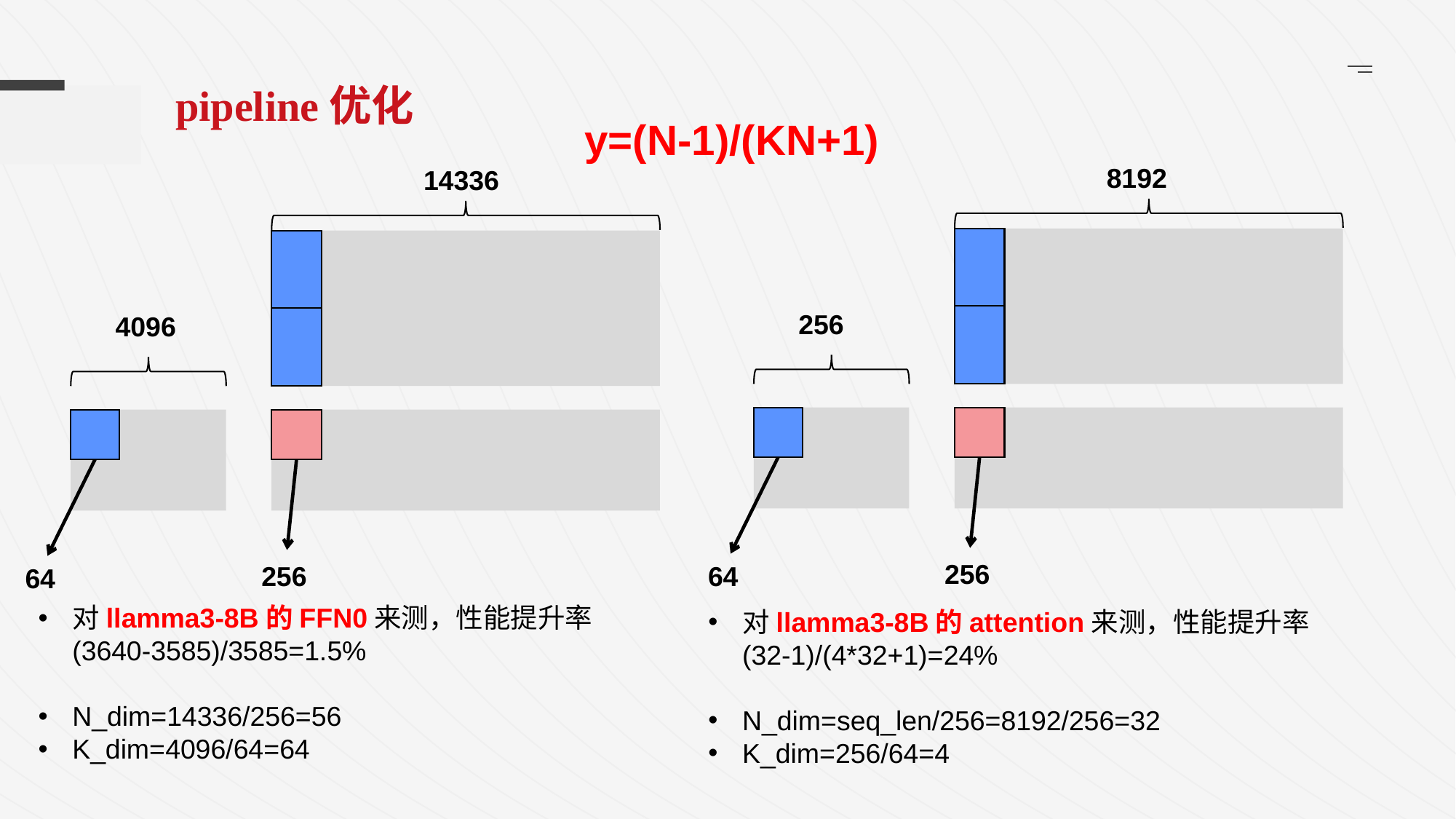

pipeline优化
y=(N-1)/(KN+1)

8192

256

256
64

14336

4096

256
64
对llamma3-8B的FFN0来测，性能提升率(3640-3585)/3585=1.5%

N_dim=14336/256=56
K_dim=4096/64=64

对llamma3-8B的attention来测，性能提升率(32-1)/(4*32+1)=24%

N_dim=seq_len/256=8192/256=32
K_dim=256/64=4